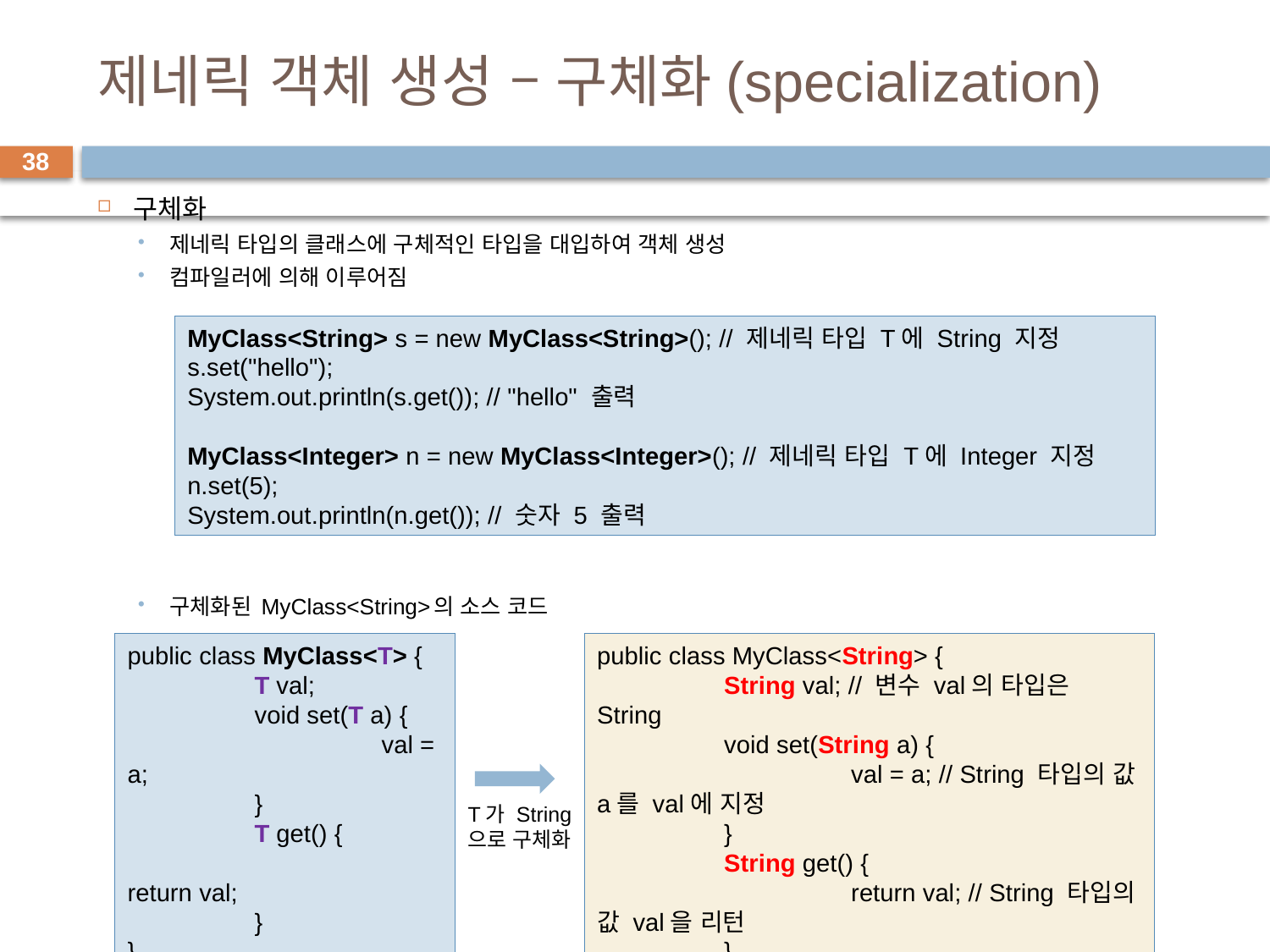

# 제네릭 객체 생성 – 구체화(specialization)
38
구체화
제네릭 타입의 클래스에 구체적인 타입을 대입하여 객체 생성
컴파일러에 의해 이루어짐

구체화된 MyClass<String>의 소스 코드
MyClass<String> s = new MyClass<String>(); // 제네릭 타입 T에 String 지정
s.set("hello");
System.out.println(s.get()); // "hello" 출력

MyClass<Integer> n = new MyClass<Integer>(); // 제네릭 타입 T에 Integer 지정
n.set(5);
System.out.println(n.get()); // 숫자 5 출력
public class MyClass<String> {
	String val; // 변수 val의 타입은 String
	void set(String a) {
		val = a; // String 타입의 값 a를 val에 지정
	}
	String get() {
		return val; // String 타입의 값 val을 리턴
	}
}
public class MyClass<T> {
	T val;
	void set(T a) {
		val = a;
	}
	T get() {
		return val;
	}
}

T가 String
으로 구체화